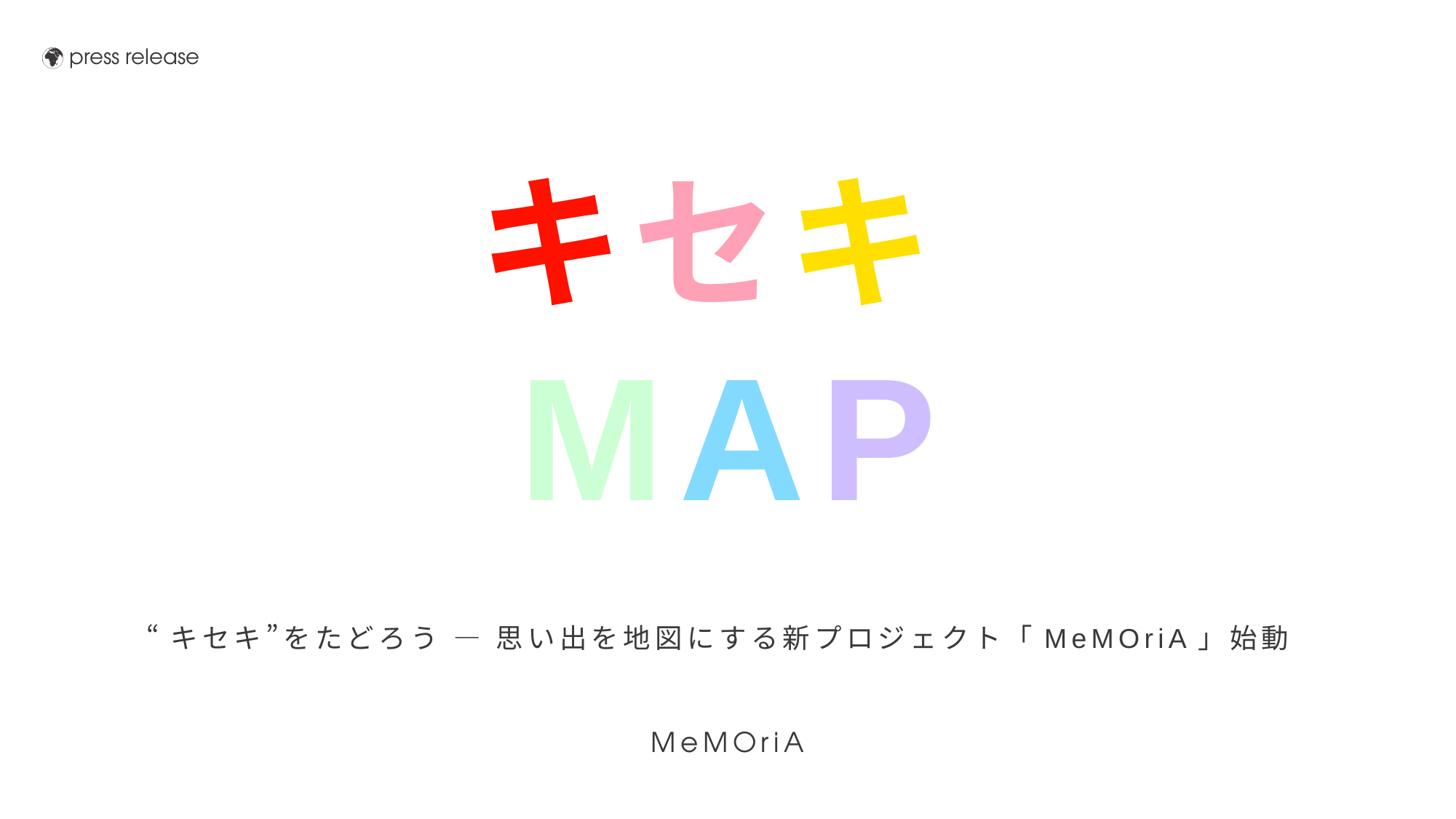

🌍 press release
キセキMAP
“キセキ”をたどろう — 思い出を地図にする新プロジェクト「MeMOriA」始動
MeMOriA